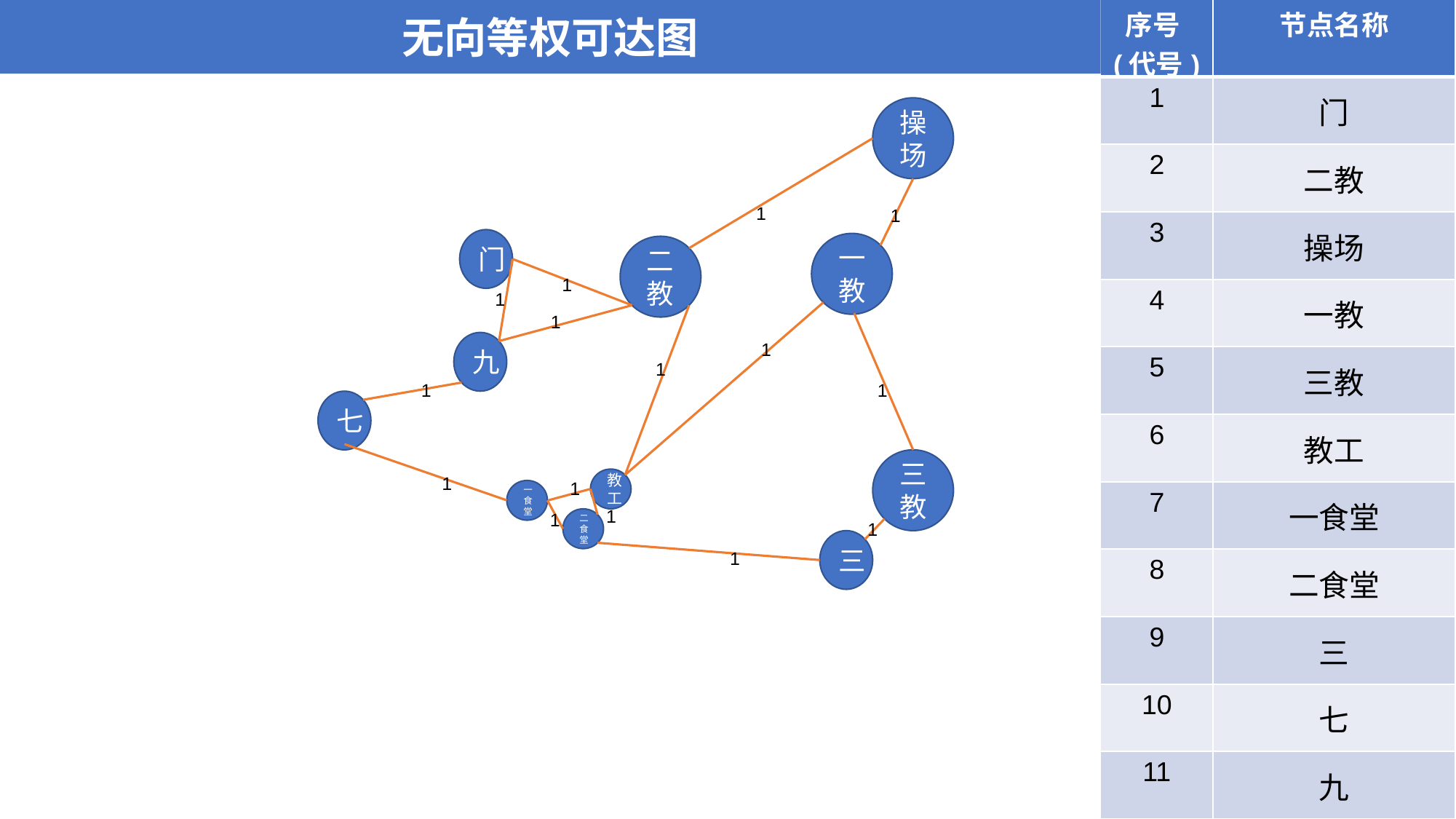

| 序号(代号) | 节点名称 |
| --- | --- |
| 1 | 门 |
| 2 | 二教 |
| 3 | 操场 |
| 4 | 一教 |
| 5 | 三教 |
| 6 | 教工 |
| 7 | 一食堂 |
| 8 | 二食堂 |
| 9 | 三 |
| 10 | 七 |
| 11 | 九 |
无向等权可达图
操场
1
1
门
一教
二教
1
1
1
九
1
1
1
1
七
三教
1
教工
1
一食堂
1
1
二食堂
1
三
1